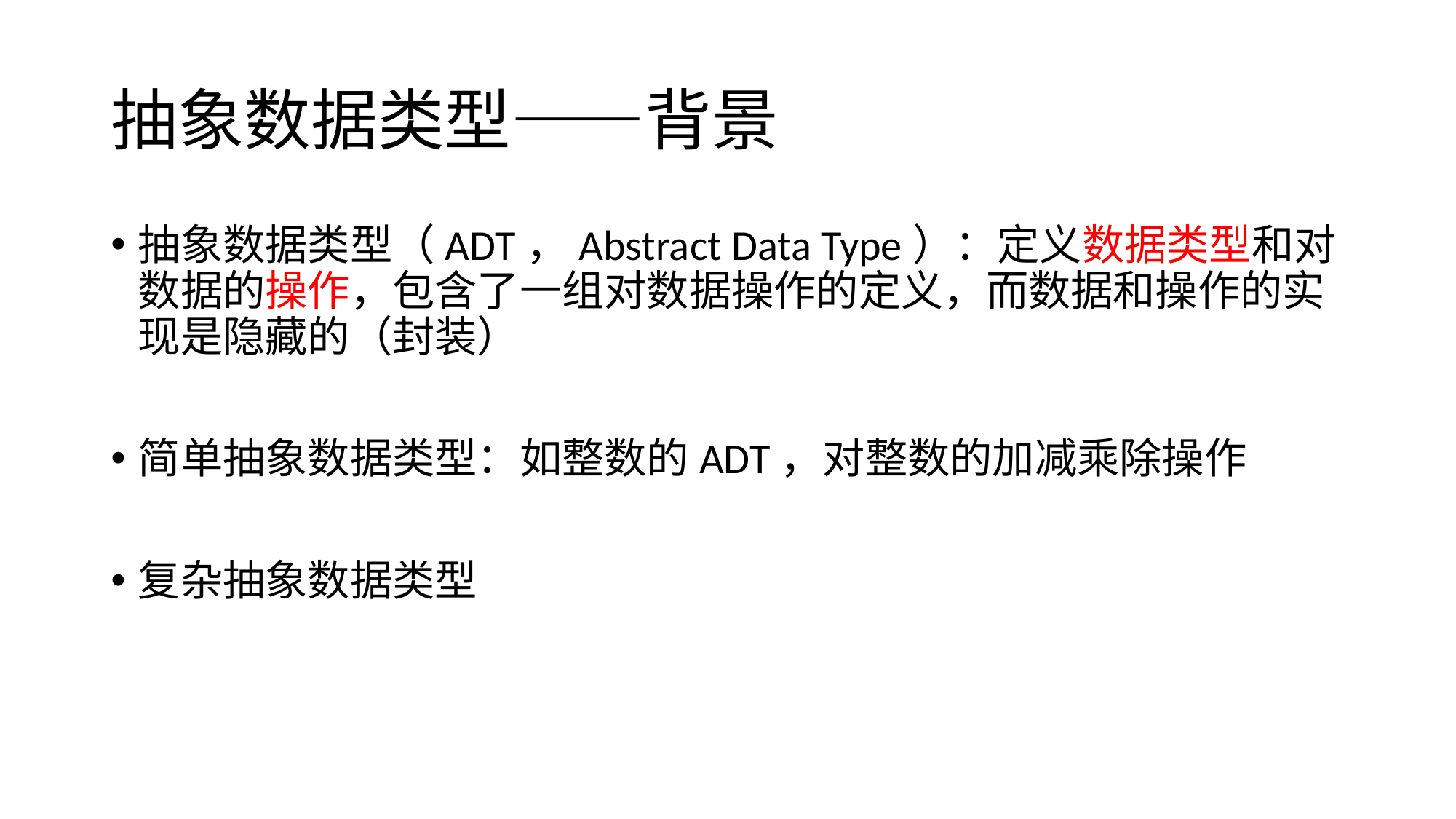

# 抽象数据类型——背景
抽象数据类型（ADT，Abstract Data Type）：定义数据类型和对数据的操作，包含了一组对数据操作的定义，而数据和操作的实现是隐藏的（封装）

简单抽象数据类型：如整数的ADT，对整数的加减乘除操作

复杂抽象数据类型